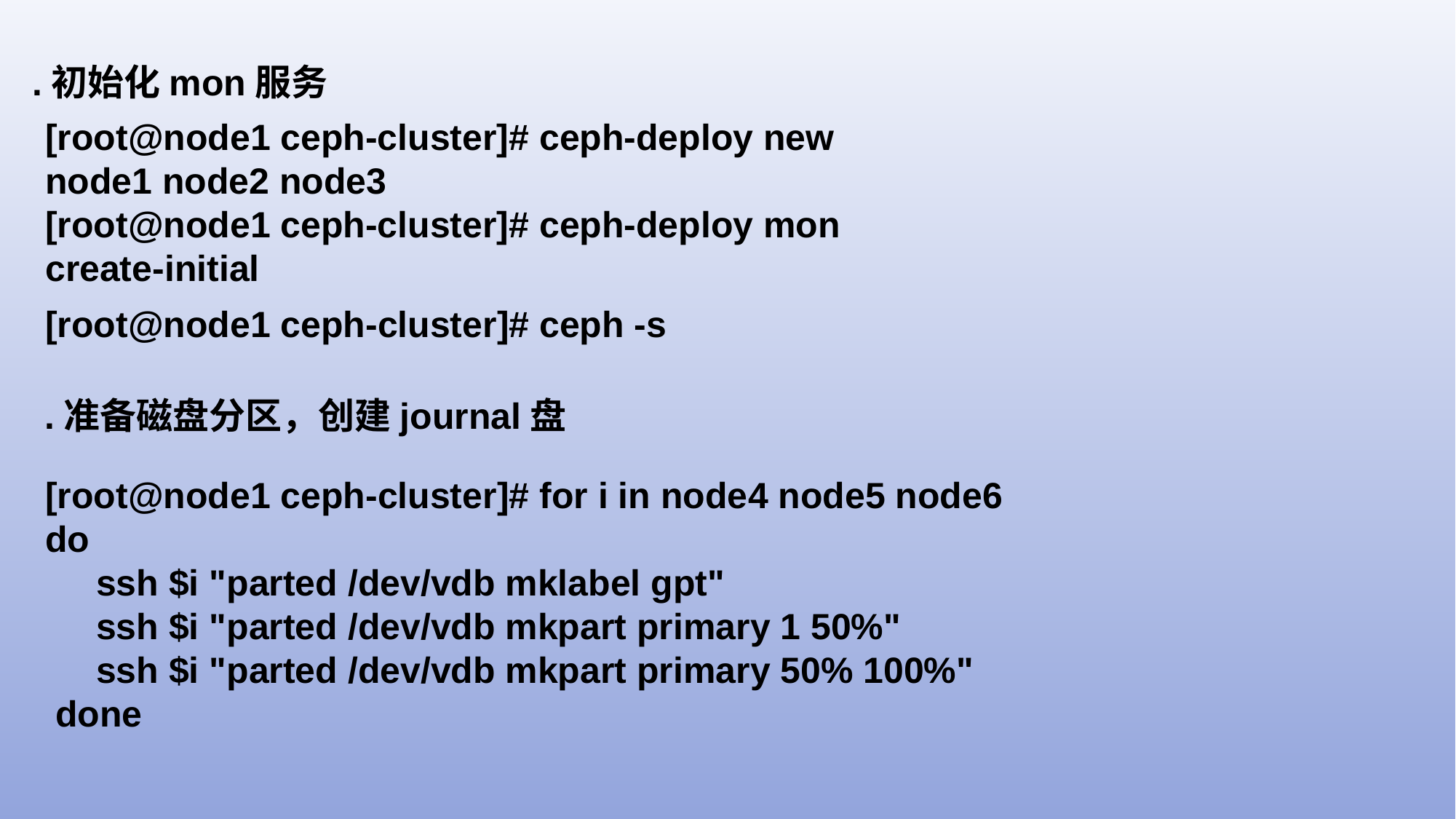

.初始化mon服务
[root@node1 ceph-cluster]# ceph-deploy new node1 node2 node3
[root@node1 ceph-cluster]# ceph-deploy mon create-initial
[root@node1 ceph-cluster]# ceph -s
.准备磁盘分区，创建journal盘
[root@node1 ceph-cluster]# for i in node4 node5 node6
do
     ssh $i "parted /dev/vdb mklabel gpt"
     ssh $i "parted /dev/vdb mkpart primary 1 50%"
     ssh $i "parted /dev/vdb mkpart primary 50% 100%"
 done